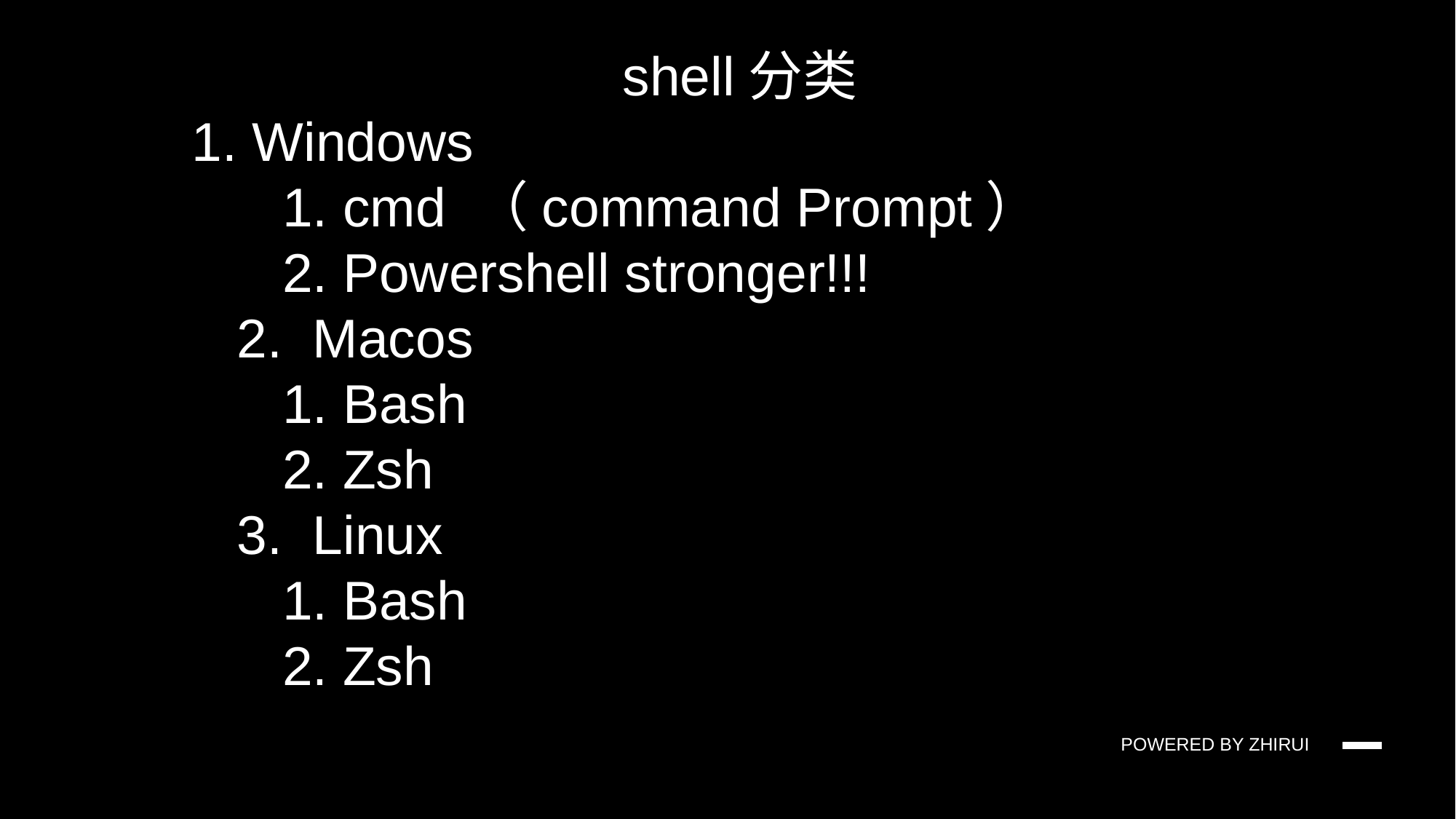

shell分类
1. Windows
      1. cmd （command Prompt）
      2. Powershell stronger!!!
   2.  Macos
      1. Bash
      2. Zsh
   3.  Linux
      1. Bash
      2. Zsh
rhodeskesi
若单标题请居中
若标题与图则左右分布
POWERED BY ZHIRUI